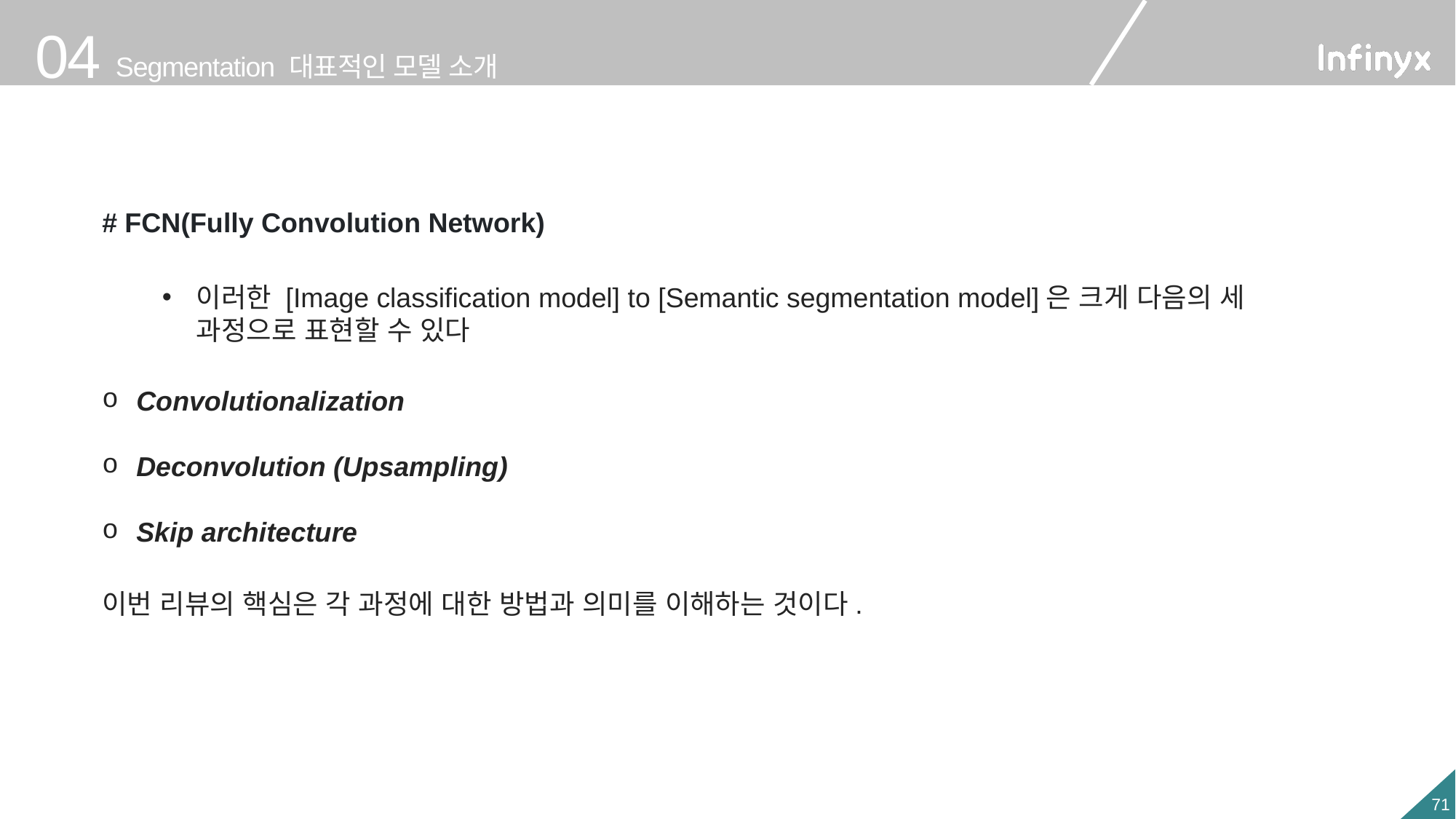

# FCN(Fully Convolution Network)
이러한 [Image classification model] to [Semantic segmentation model]은 크게 다음의 세 과정으로 표현할 수 있다
Convolutionalization

Deconvolution (Upsampling)

Skip architecture
이번 리뷰의 핵심은 각 과정에 대한 방법과 의미를 이해하는 것이다.